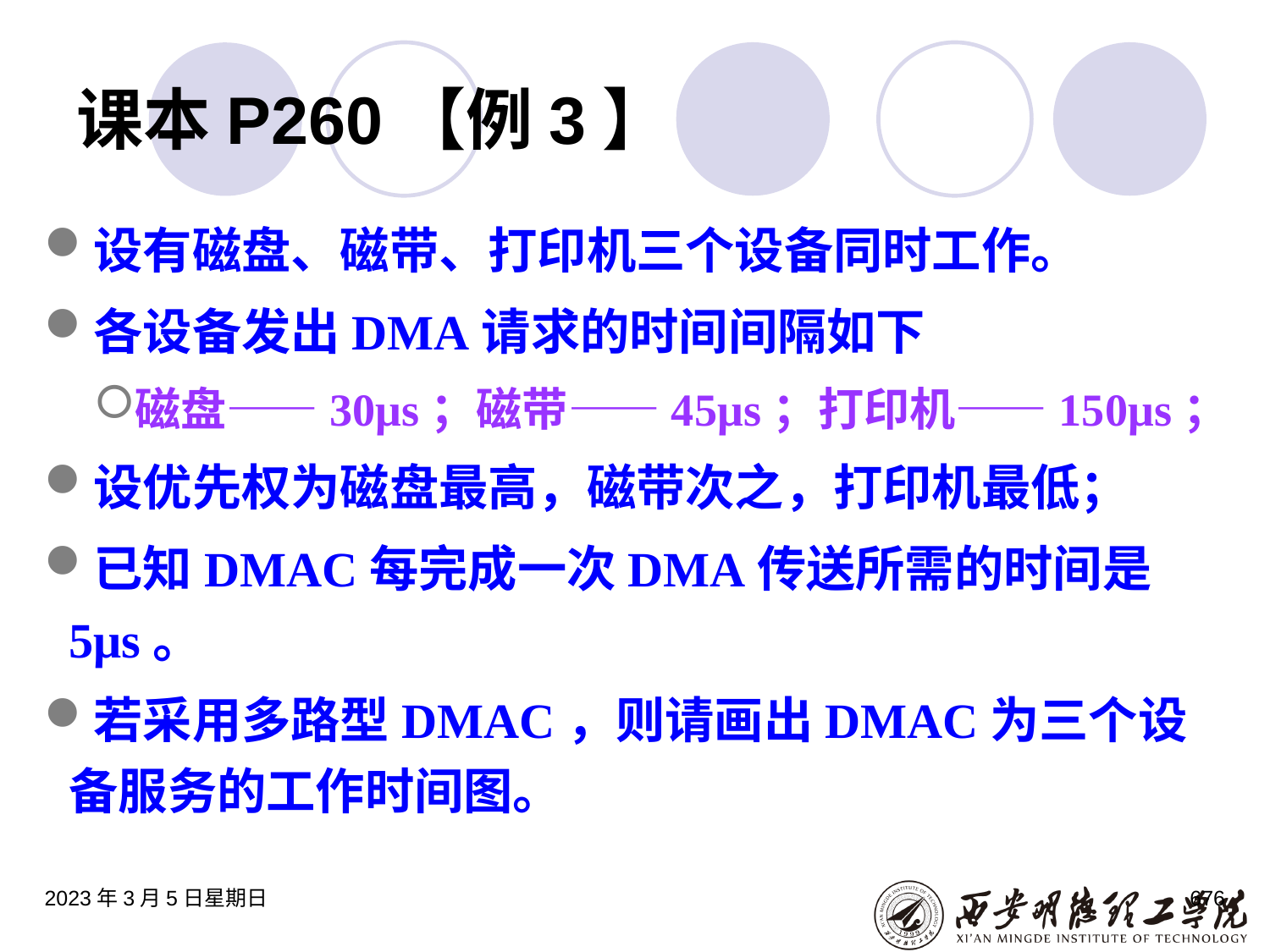

# 课本P260【例3】
设有磁盘、磁带、打印机三个设备同时工作。
各设备发出DMA请求的时间间隔如下
磁盘——30μs；磁带——45μs；打印机——150μs；
设优先权为磁盘最高，磁带次之，打印机最低；
已知DMAC每完成一次DMA传送所需的时间是5μs。
若采用多路型DMAC，则请画出DMAC为三个设备服务的工作时间图。
2023年3月5日星期日
676